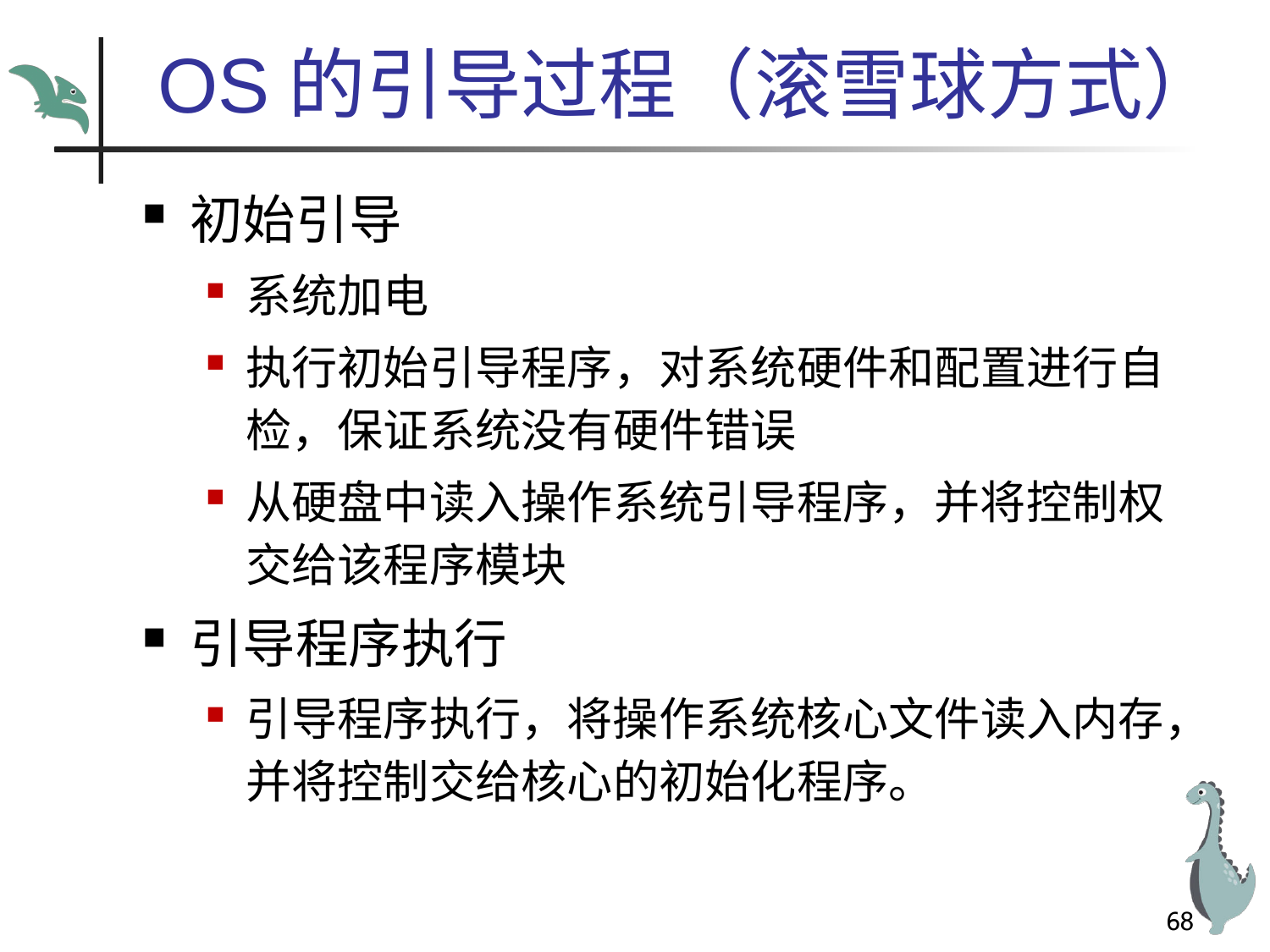

# OS的引导过程（滚雪球方式）
初始引导
系统加电
执行初始引导程序，对系统硬件和配置进行自检，保证系统没有硬件错误
从硬盘中读入操作系统引导程序，并将控制权交给该程序模块
引导程序执行
引导程序执行，将操作系统核心文件读入内存，并将控制交给核心的初始化程序。

68